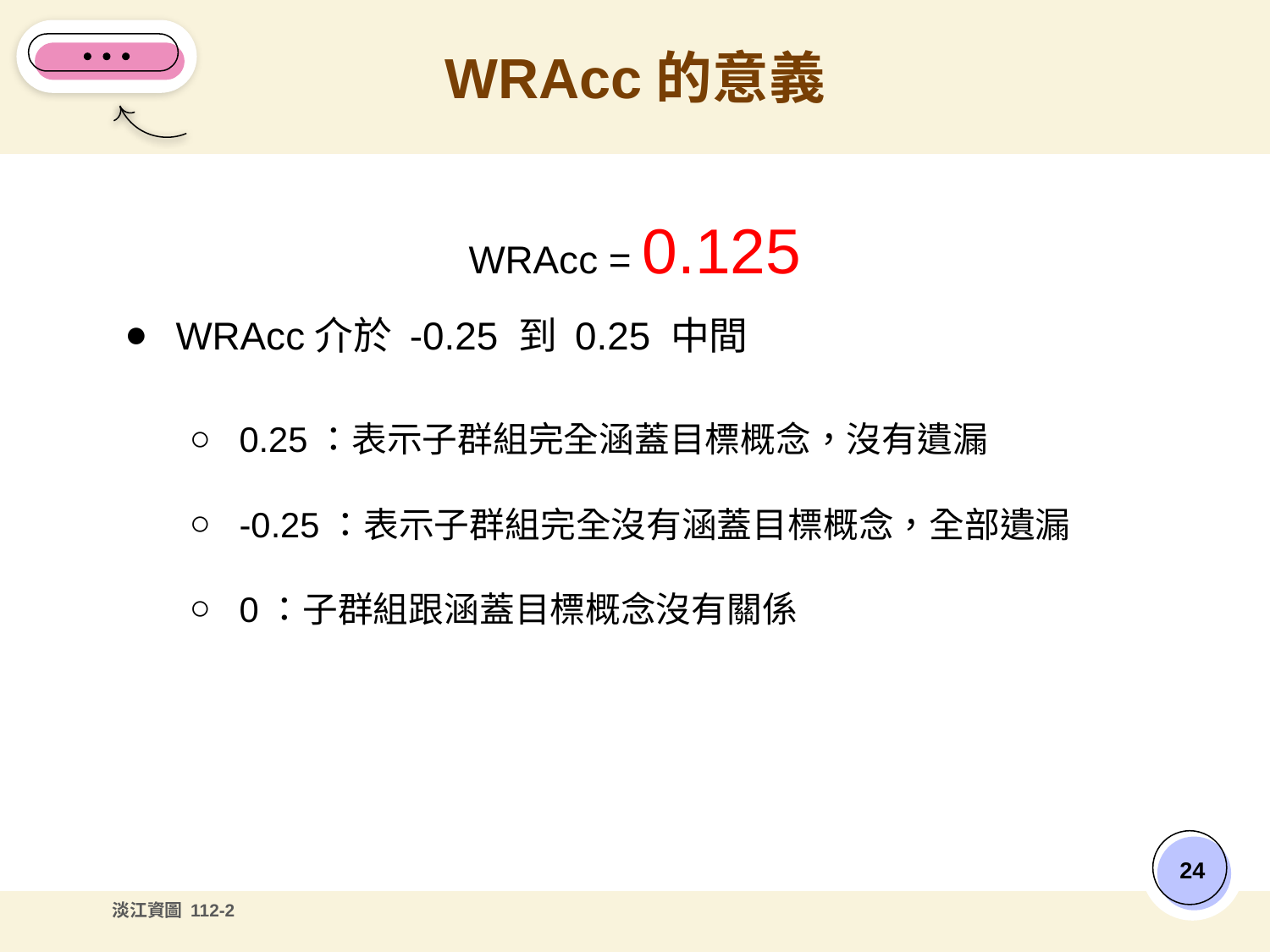

# WRAcc的意義
WRAcc = 0.125
WRAcc介於 -0.25 到 0.25 中間
0.25：表示子群組完全涵蓋目標概念，沒有遺漏
-0.25：表示子群組完全沒有涵蓋目標概念，全部遺漏
0：子群組跟涵蓋目標概念沒有關係

24